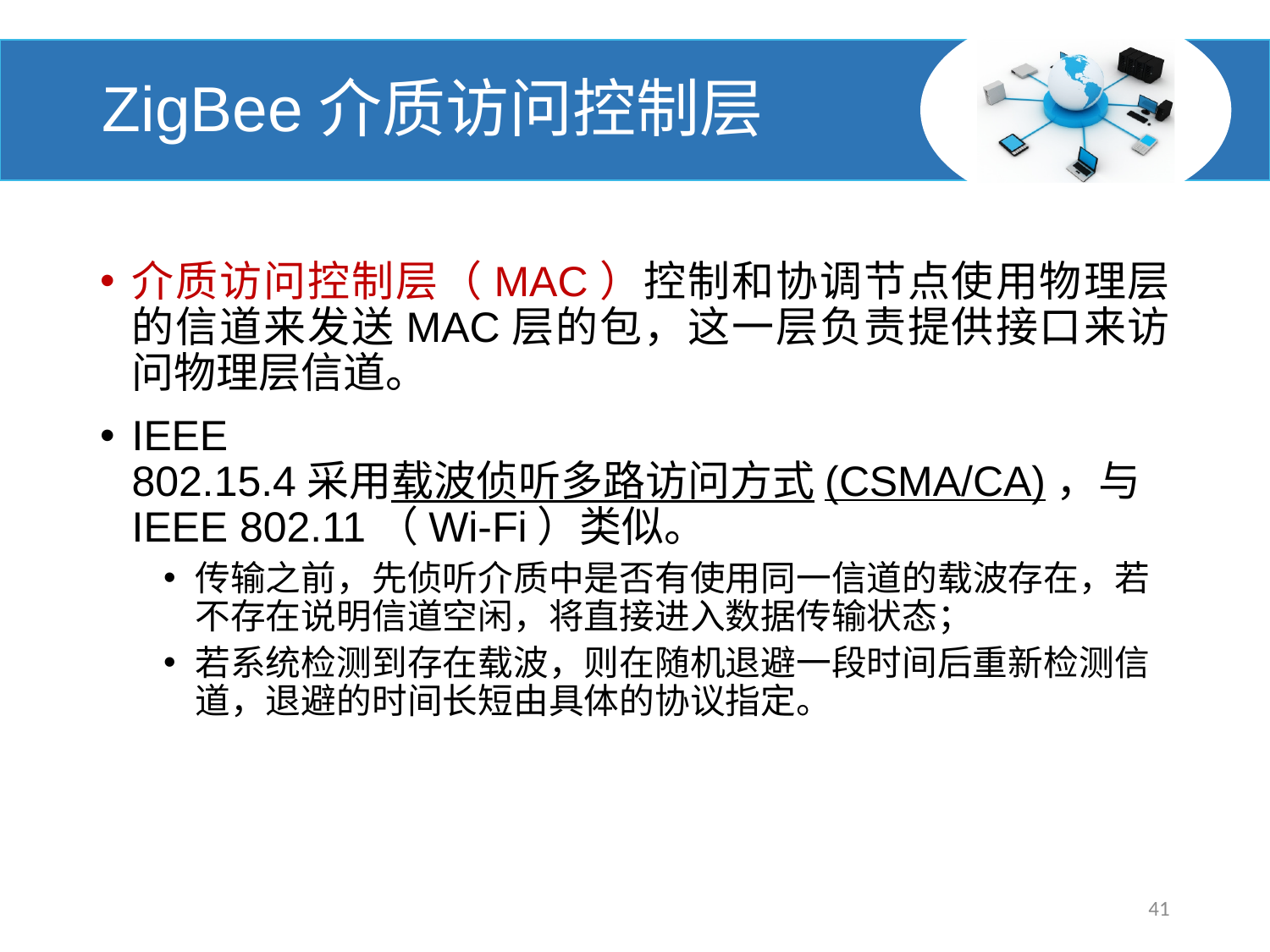

# ZigBee介质访问控制层
介质访问控制层（MAC）控制和协调节点使用物理层的信道来发送MAC层的包，这一层负责提供接口来访问物理层信道。
IEEE 802.15.4采用载波侦听多路访问方式(CSMA/CA)，与IEEE 802.11（Wi-Fi）类似。
传输之前，先侦听介质中是否有使用同一信道的载波存在，若不存在说明信道空闲，将直接进入数据传输状态；
若系统检测到存在载波，则在随机退避一段时间后重新检测信道，退避的时间长短由具体的协议指定。

41